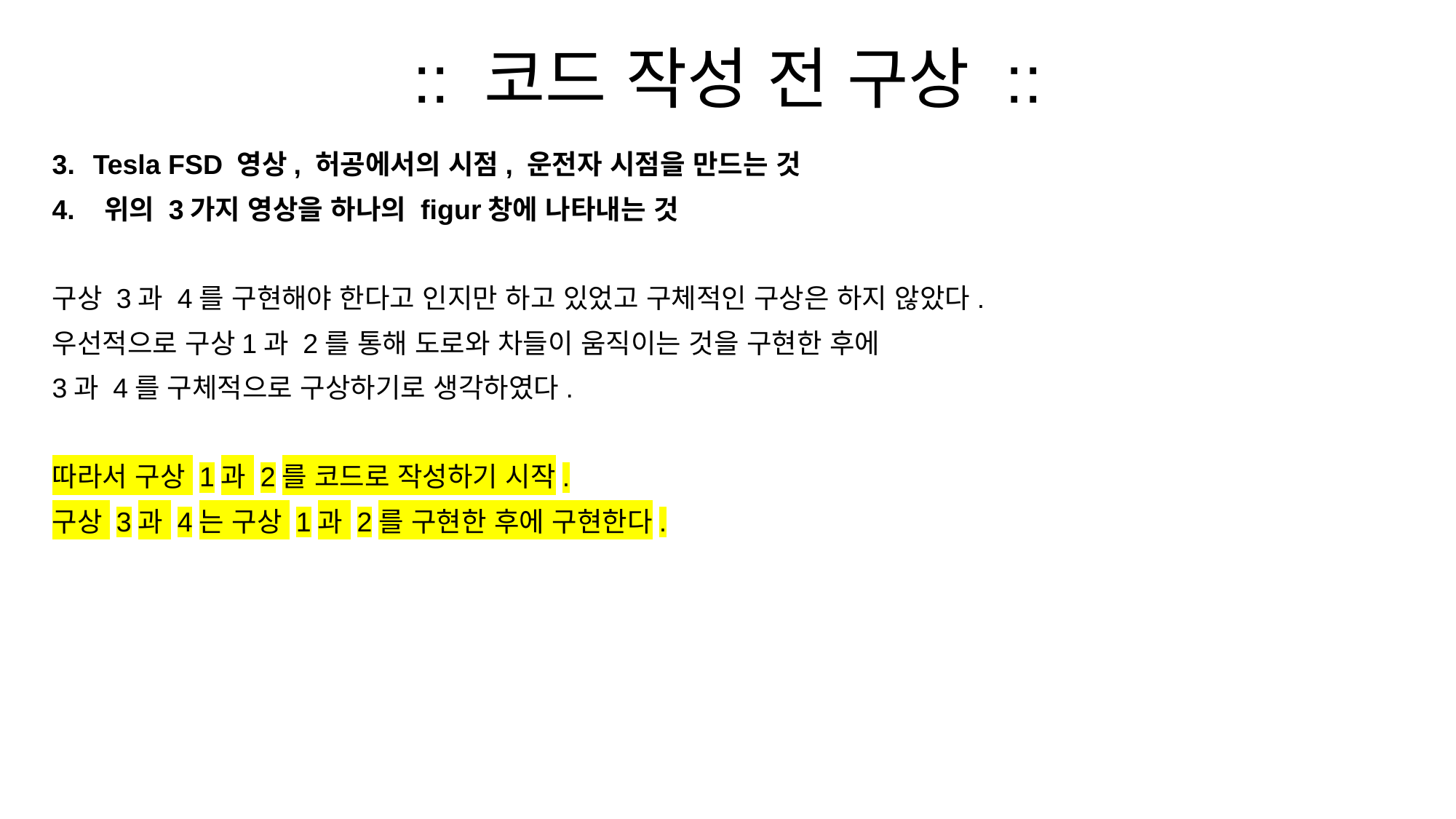

# :: 코드 작성 전 구상 ::
Tesla FSD 영상, 허공에서의 시점, 운전자 시점을 만드는 것
4.   위의 3가지 영상을 하나의 figur창에 나타내는 것

구상 3과 4를 구현해야 한다고 인지만 하고 있었고 구체적인 구상은 하지 않았다.
우선적으로 구상1과 2를 통해 도로와 차들이 움직이는 것을 구현한 후에
3과 4를 구체적으로 구상하기로 생각하였다.

따라서 구상 1과 2를 코드로 작성하기 시작.
구상 3과 4는 구상 1과 2를 구현한 후에 구현한다.